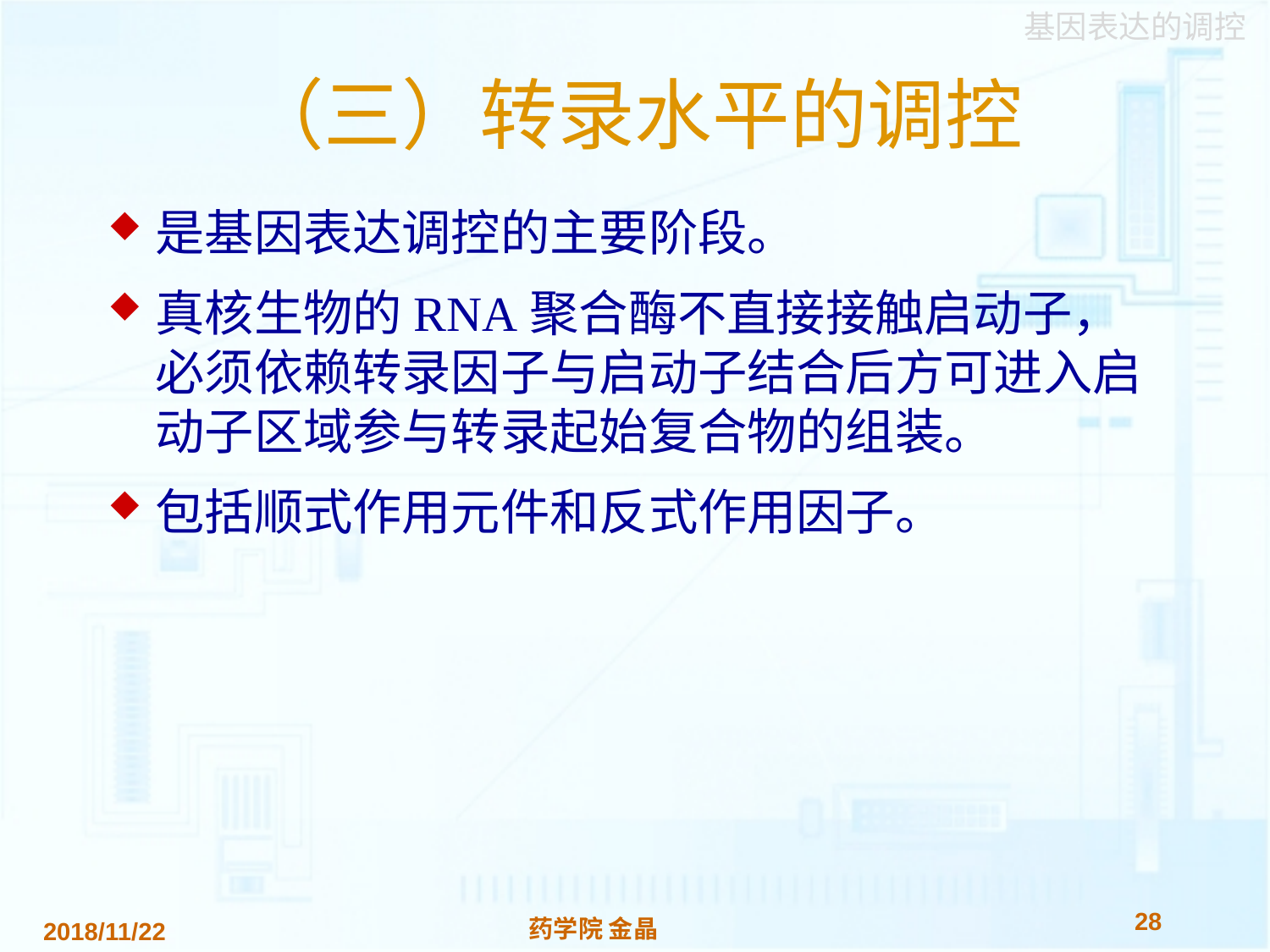

# （三）转录水平的调控
是基因表达调控的主要阶段。
真核生物的RNA聚合酶不直接接触启动子，必须依赖转录因子与启动子结合后方可进入启动子区域参与转录起始复合物的组装。
包括顺式作用元件和反式作用因子。
28
药学院 金晶
2018/11/22